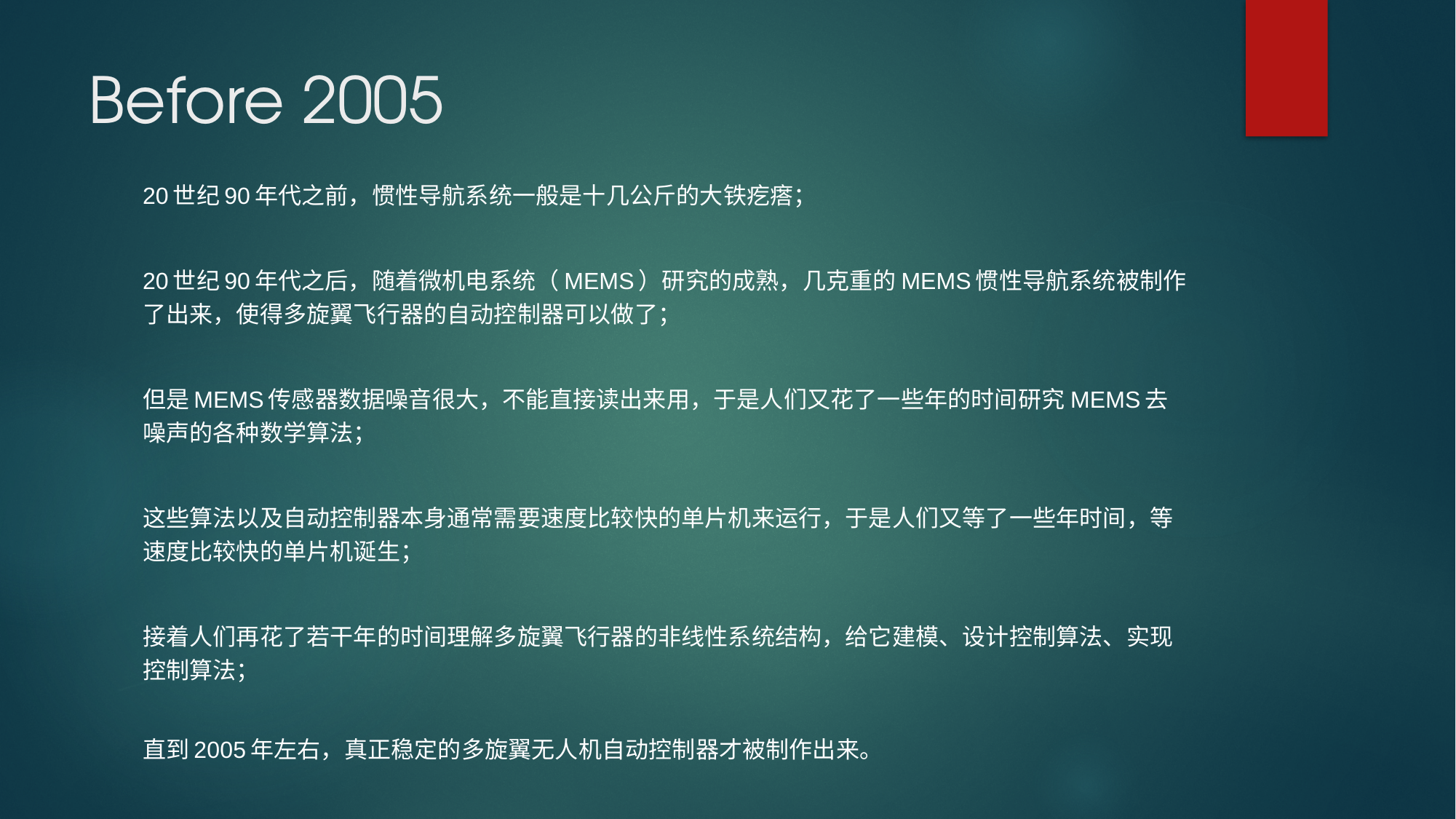

# Before 2005
20世纪90年代之前，惯性导航系统一般是十几公斤的大铁疙瘩；

20世纪90年代之后，随着微机电系统（MEMS）研究的成熟，几克重的MEMS惯性导航系统被制作了出来，使得多旋翼飞行器的自动控制器可以做了；

但是MEMS传感器数据噪音很大，不能直接读出来用，于是人们又花了一些年的时间研究MEMS去噪声的各种数学算法；

这些算法以及自动控制器本身通常需要速度比较快的单片机来运行，于是人们又等了一些年时间，等速度比较快的单片机诞生；

接着人们再花了若干年的时间理解多旋翼飞行器的非线性系统结构，给它建模、设计控制算法、实现控制算法；

直到2005年左右，真正稳定的多旋翼无人机自动控制器才被制作出来。